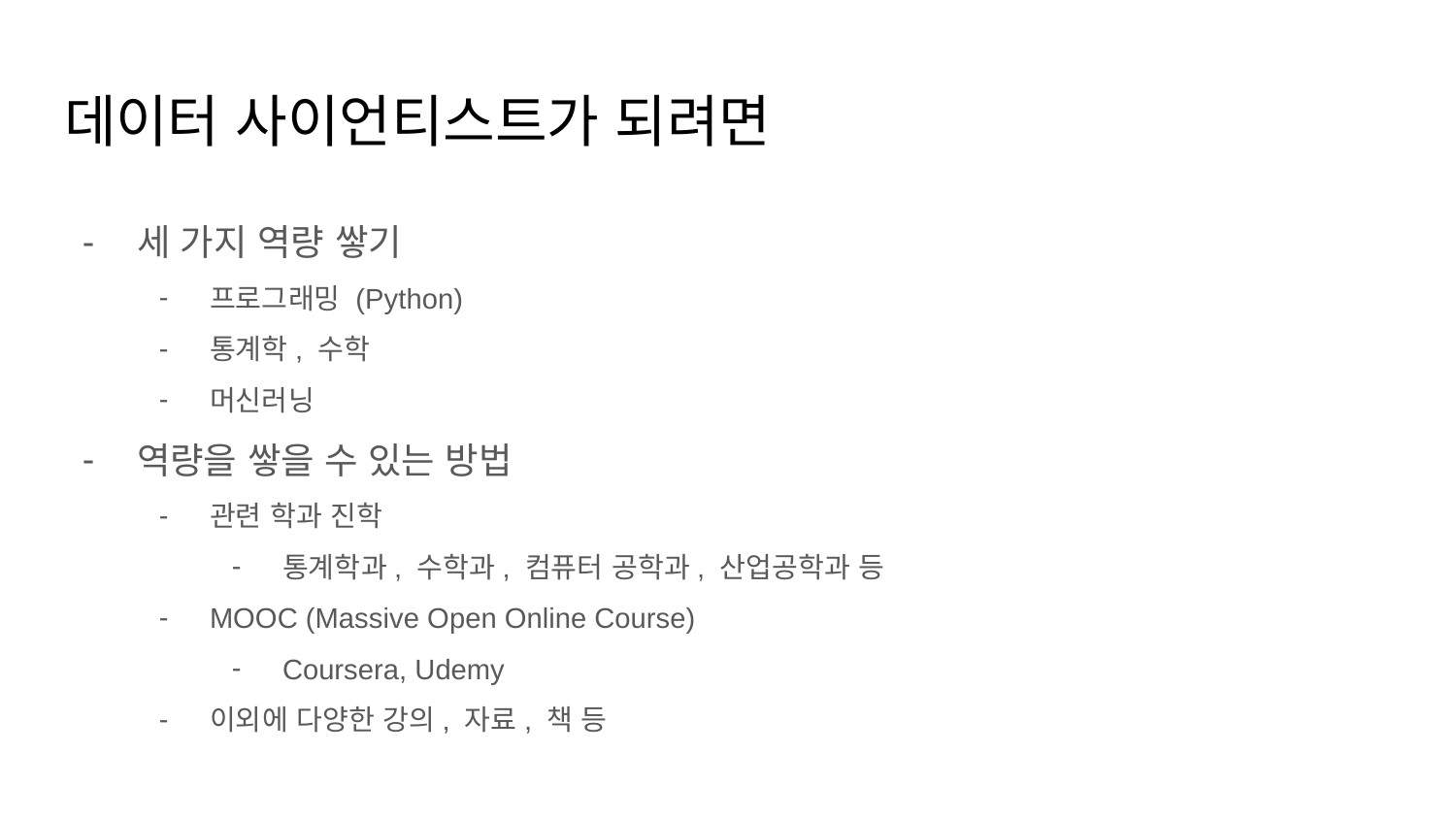

# 데이터 사이언티스트가 되려면
세 가지 역량 쌓기
프로그래밍 (Python)
통계학, 수학
머신러닝
역량을 쌓을 수 있는 방법
관련 학과 진학
통계학과, 수학과, 컴퓨터 공학과, 산업공학과 등
MOOC (Massive Open Online Course)
Coursera, Udemy
이외에 다양한 강의, 자료, 책 등